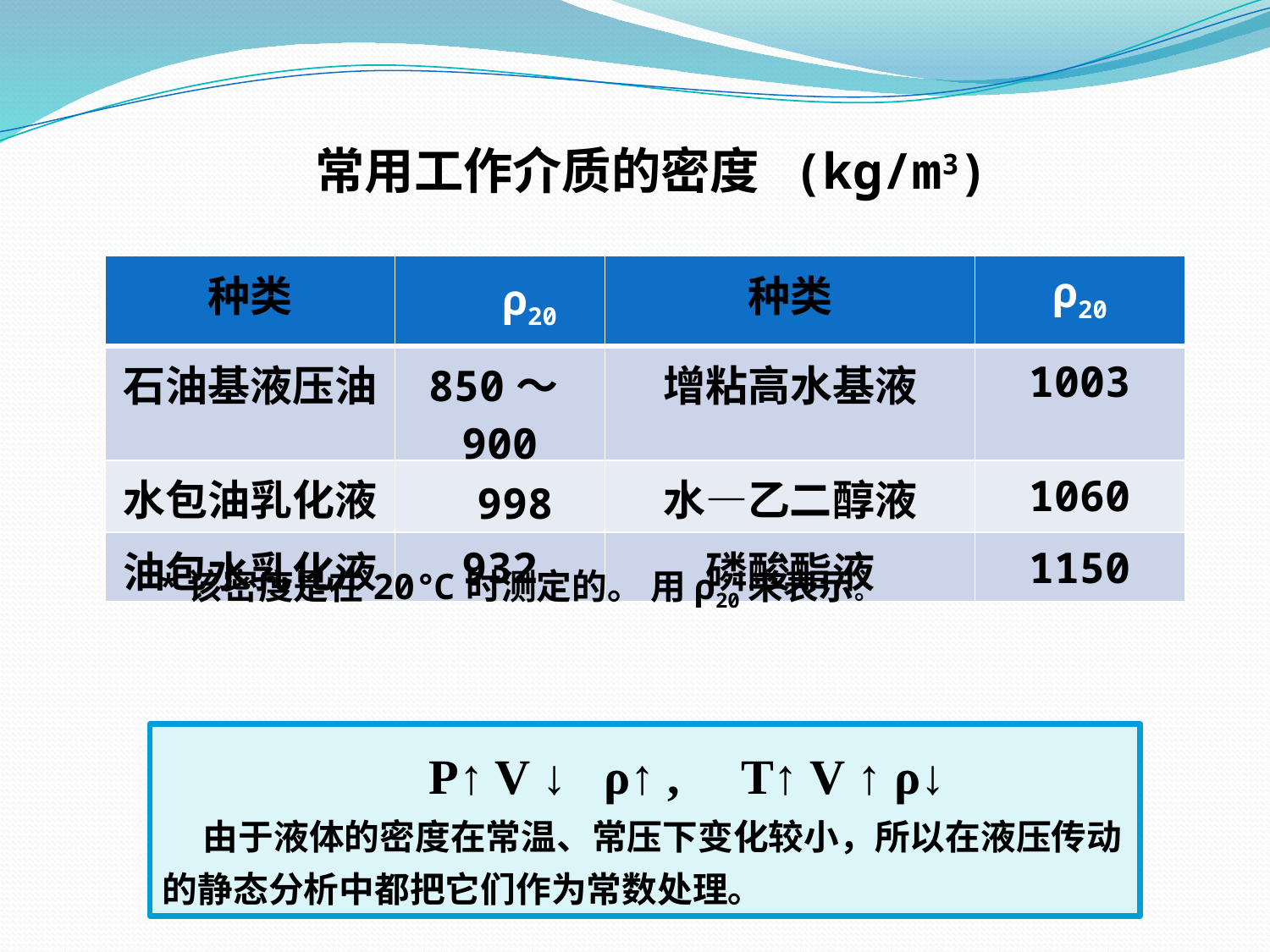

常用工作介质的密度  (kg/m3)
| 种类 | ρ20 | 种类 | ρ20 |
| --- | --- | --- | --- |
| 石油基液压油 | 850～900 | 增粘高水基液 | 1003 |
| 水包油乳化液 | 998 | 水—乙二醇液 | 1060 |
| 油包水乳化液 | 932 | 磷酸酯液 | 1150 |
*该密度是在20℃时测定的。 用ρ20来表示。
         P↑ V ↓   ρ↑ ,     T↑ V ↑ ρ↓
    由于液体的密度在常温、常压下变化较小，所以在液压传动的静态分析中都把它们作为常数处理。